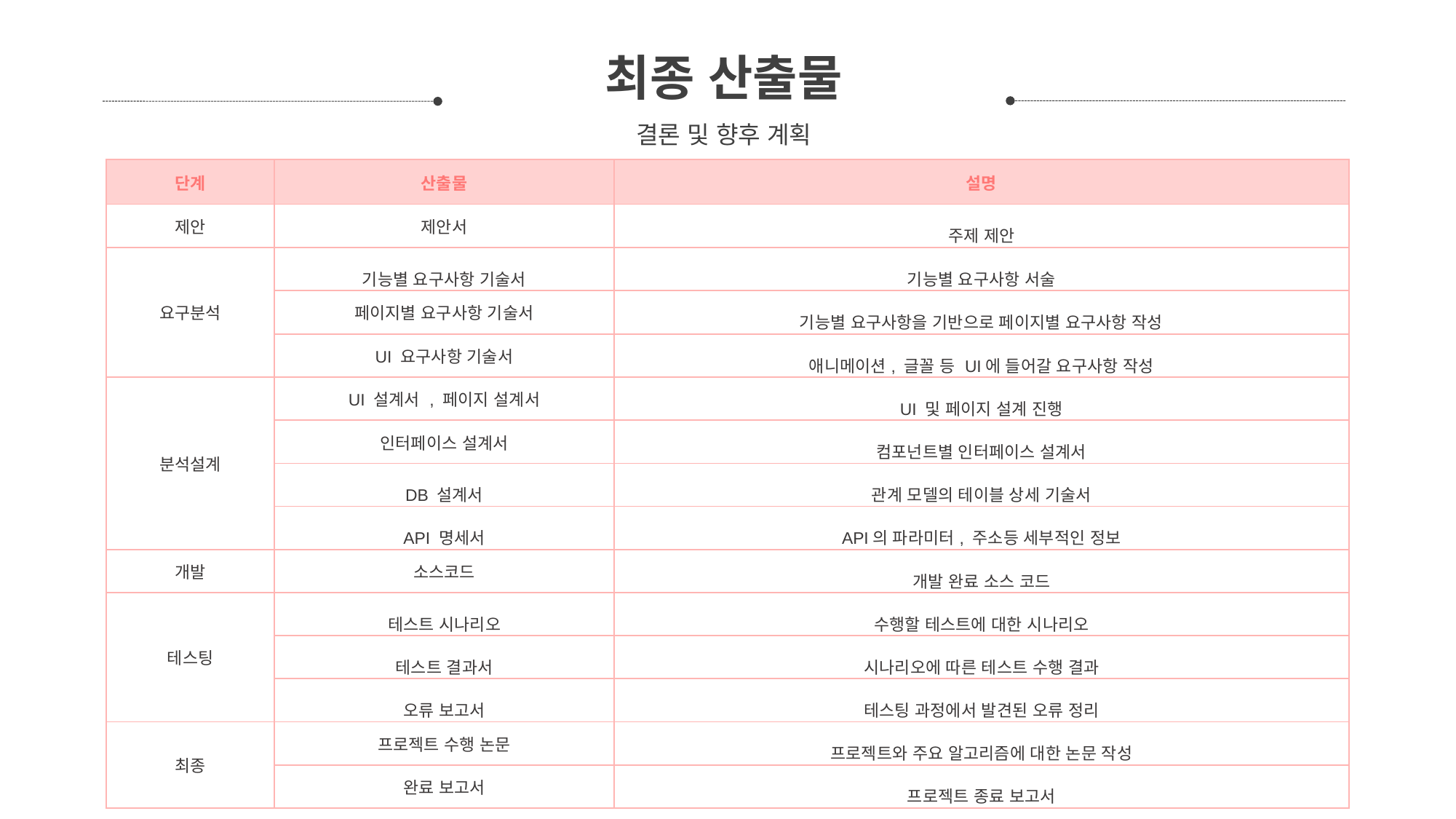

최종 산출물
결론 및 향후 계획
| 단계 | 산출물 | 설명 |
| --- | --- | --- |
| 제안 | 제안서 | 주제 제안 |
| 요구분석 | 기능별 요구사항 기술서 | 기능별 요구사항 서술 |
|  | 페이지별 요구사항 기술서 | 기능별 요구사항을 기반으로 페이지별 요구사항 작성 |
|  | UI 요구사항 기술서 | 애니메이션, 글꼴 등 UI에 들어갈 요구사항 작성 |
| 분석설계 | UI 설계서 , 페이지 설계서 | UI 및 페이지 설계 진행 |
|  | 인터페이스 설계서 | 컴포넌트별 인터페이스 설계서 |
|  | DB 설계서 | 관계 모델의 테이블 상세 기술서 |
|  | API 명세서 | API의 파라미터, 주소등 세부적인 정보 |
| 개발 | 소스코드 | 개발 완료 소스 코드 |
| 테스팅 | 테스트 시나리오 | 수행할 테스트에 대한 시나리오 |
|  | 테스트 결과서 | 시나리오에 따른 테스트 수행 결과 |
|  | 오류 보고서 | 테스팅 과정에서 발견된 오류 정리 |
| 최종 | 프로젝트 수행 논문 | 프로젝트와 주요 알고리즘에 대한 논문 작성 |
|  | 완료 보고서 | 프로젝트 종료 보고서 |